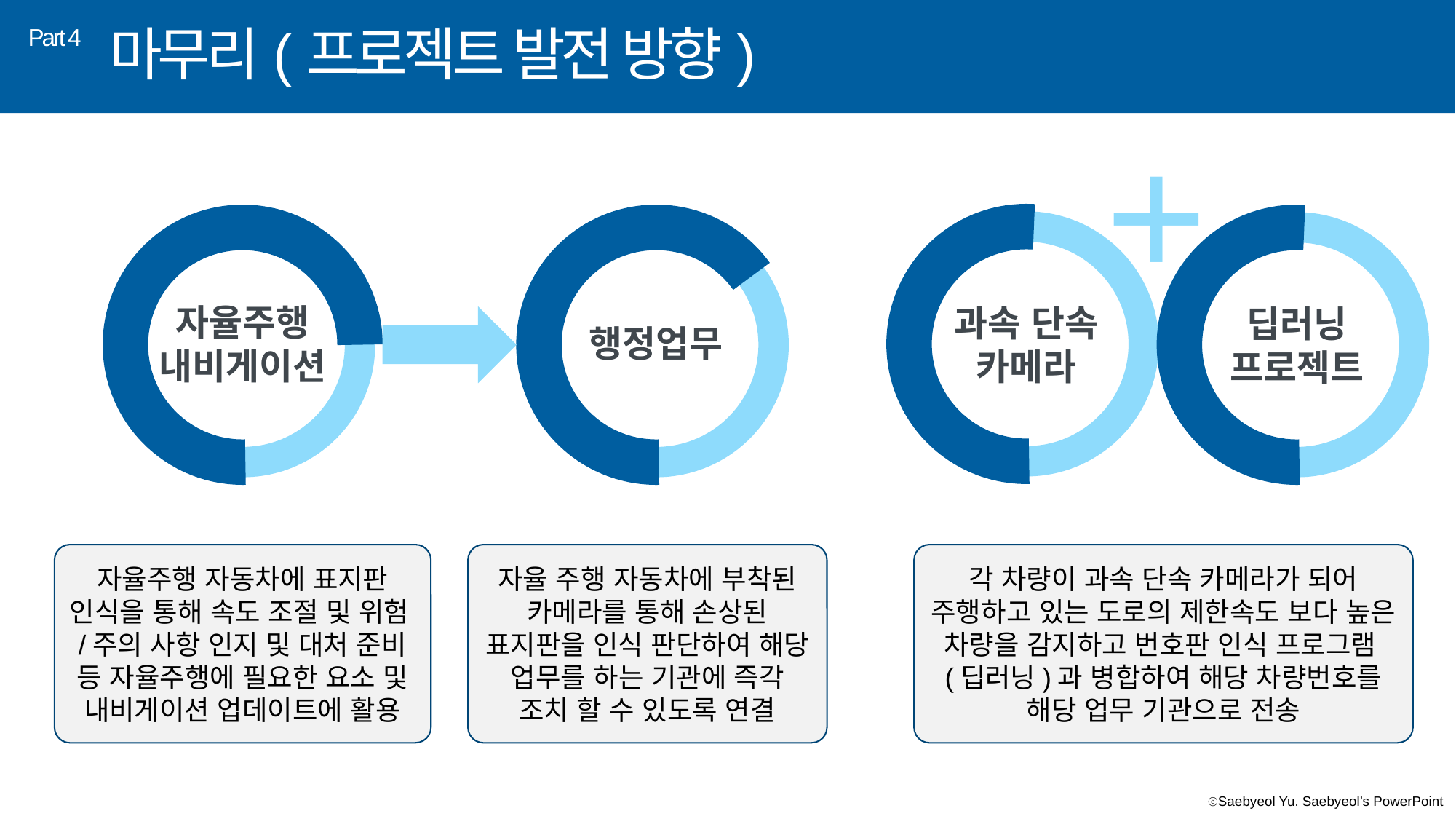

마무리(프로젝트 발전 방향)
Part 4
+

자율주행
내비게이션
과속 단속
카메라
딥러닝
프로젝트

행정업무
자율주행 자동차에 표지판 인식을 통해 속도 조절 및 위험/주의 사항 인지 및 대처 준비 등 자율주행에 필요한 요소 및 내비게이션 업데이트에 활용
자율 주행 자동차에 부착된 카메라를 통해 손상된 표지판을 인식 판단하여 해당 업무를 하는 기관에 즉각 조치 할 수 있도록 연결
각 차량이 과속 단속 카메라가 되어 주행하고 있는 도로의 제한속도 보다 높은 차량을 감지하고 번호판 인식 프로그램(딥러닝)과 병합하여 해당 차량번호를 해당 업무 기관으로 전송